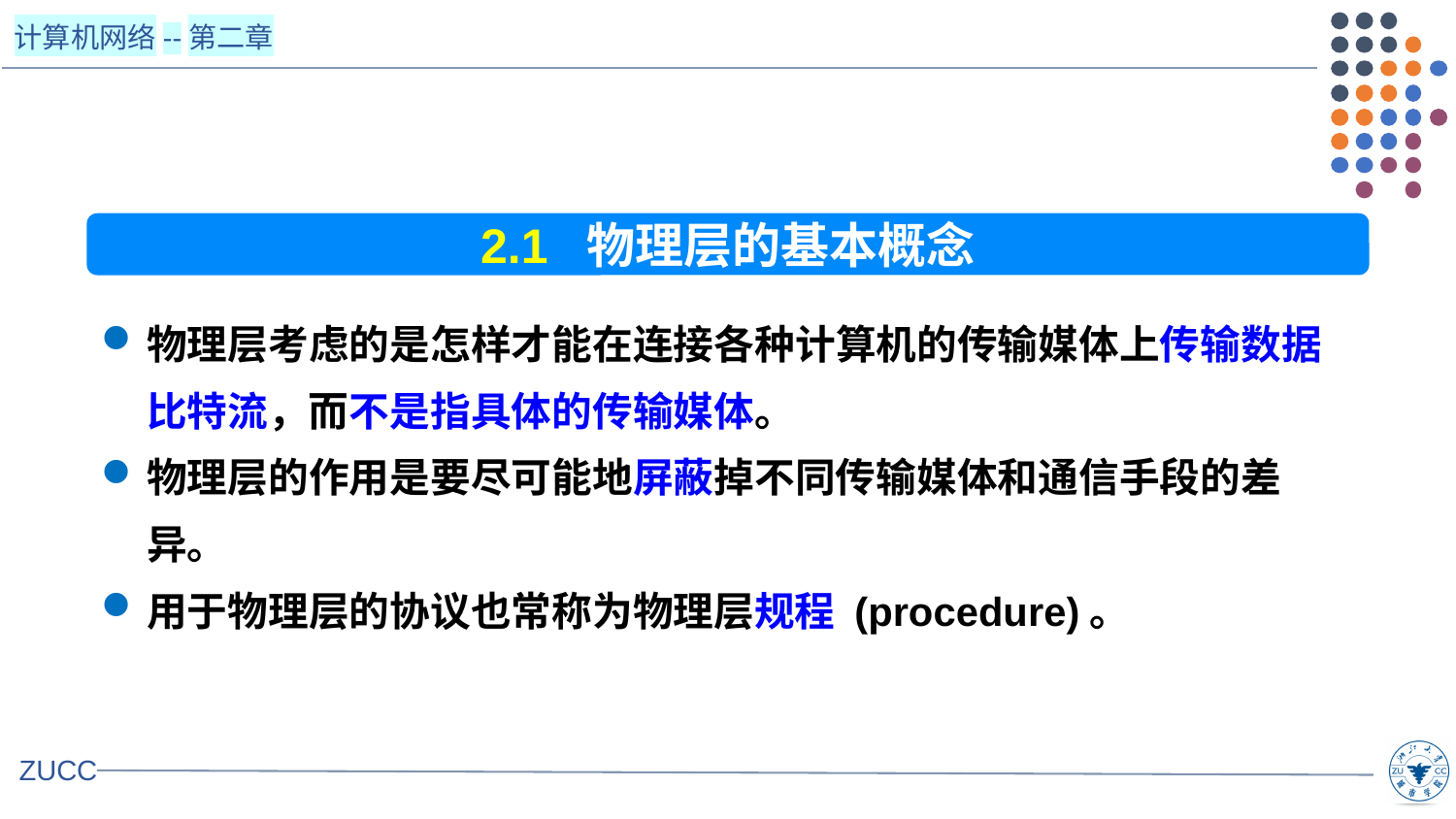

2.1  物理层的基本概念

物理层考虑的是怎样才能在连接各种计算机的传输媒体上传输数据比特流，而不是指具体的传输媒体。
物理层的作用是要尽可能地屏蔽掉不同传输媒体和通信手段的差异。
用于物理层的协议也常称为物理层规程 (procedure)。